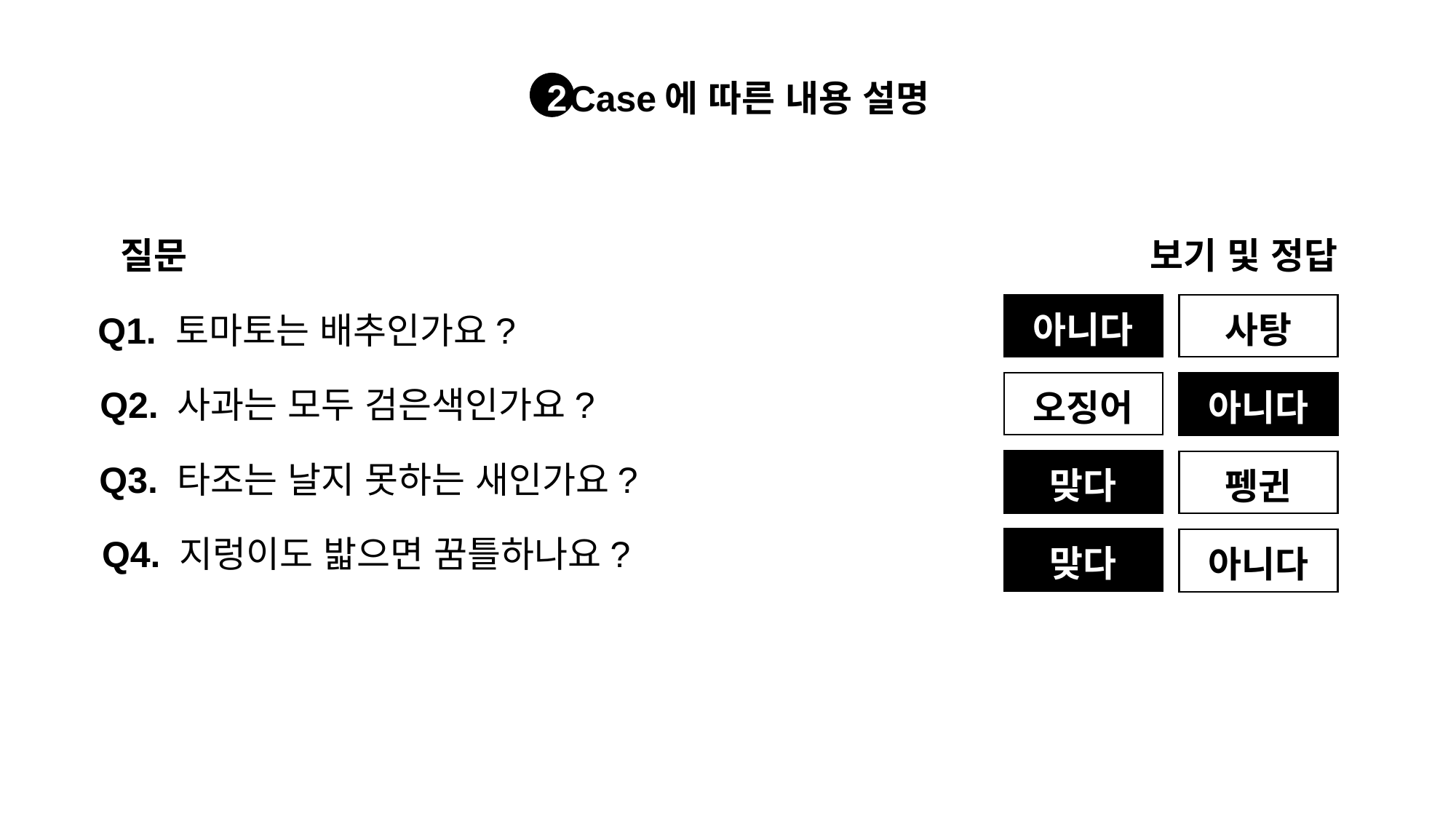

Case에 따른 내용 설명
2
질문
보기 및 정답
아니다
사탕
Q1. 토마토는 배추인가요?
오징어
아니다
Q2. 사과는 모두 검은색인가요?
맞다
Q3. 타조는 날지 못하는 새인가요?
펭귄
Q4. 지렁이도 밟으면 꿈틀하나요?
맞다
아니다